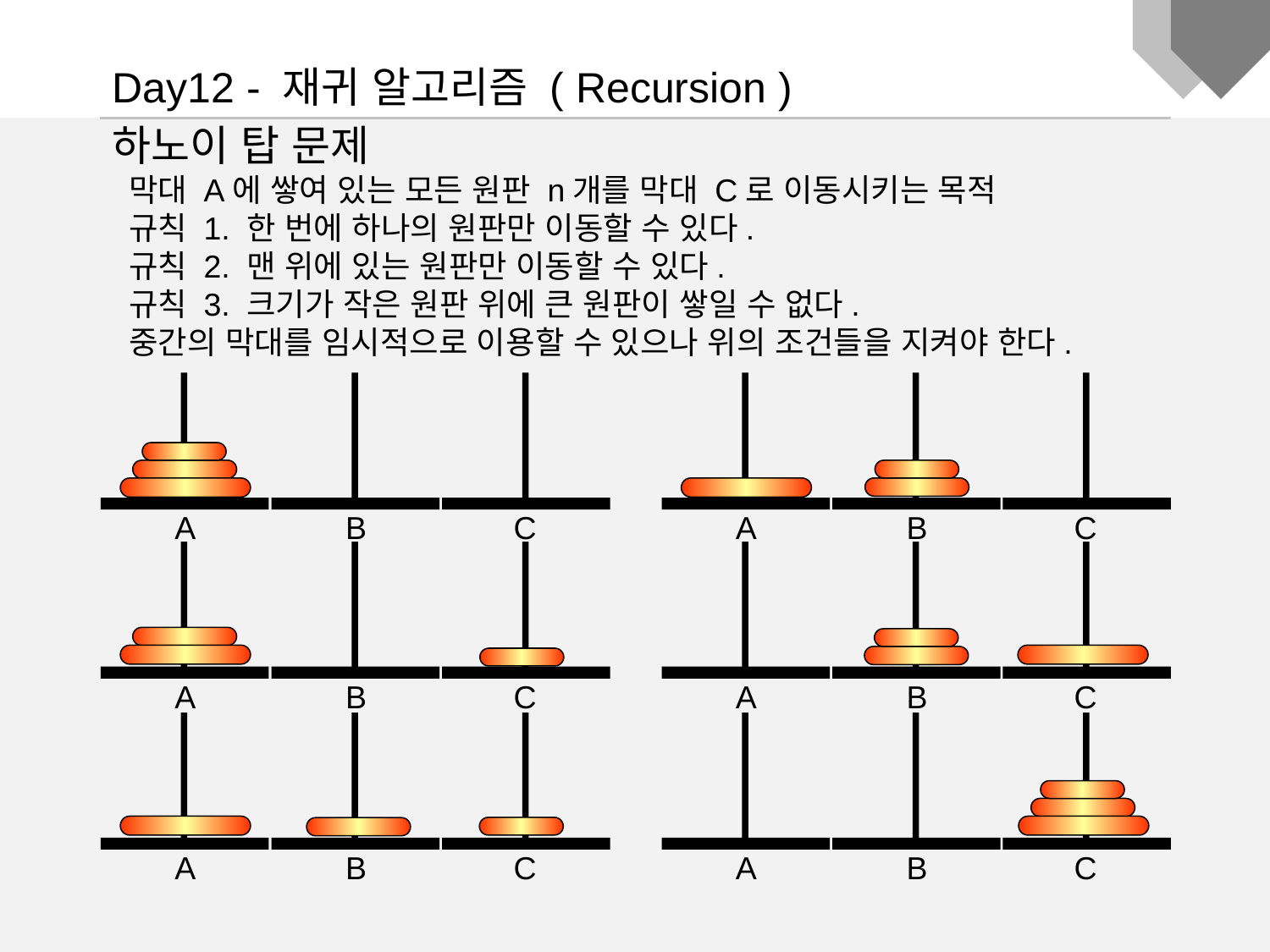

Day12 - 재귀 알고리즘 ( Recursion )
하노이 탑 문제
 막대 A에 쌓여 있는 모든 원판 n개를 막대 C로 이동시키는 목적
 규칙 1. 한 번에 하나의 원판만 이동할 수 있다.
 규칙 2. 맨 위에 있는 원판만 이동할 수 있다.
 규칙 3. 크기가 작은 원판 위에 큰 원판이 쌓일 수 없다.
 중간의 막대를 임시적으로 이용할 수 있으나 위의 조건들을 지켜야 한다.

A
B
C
A
B
C

A
B
C
A
B
C

A
B
C
A
B
C